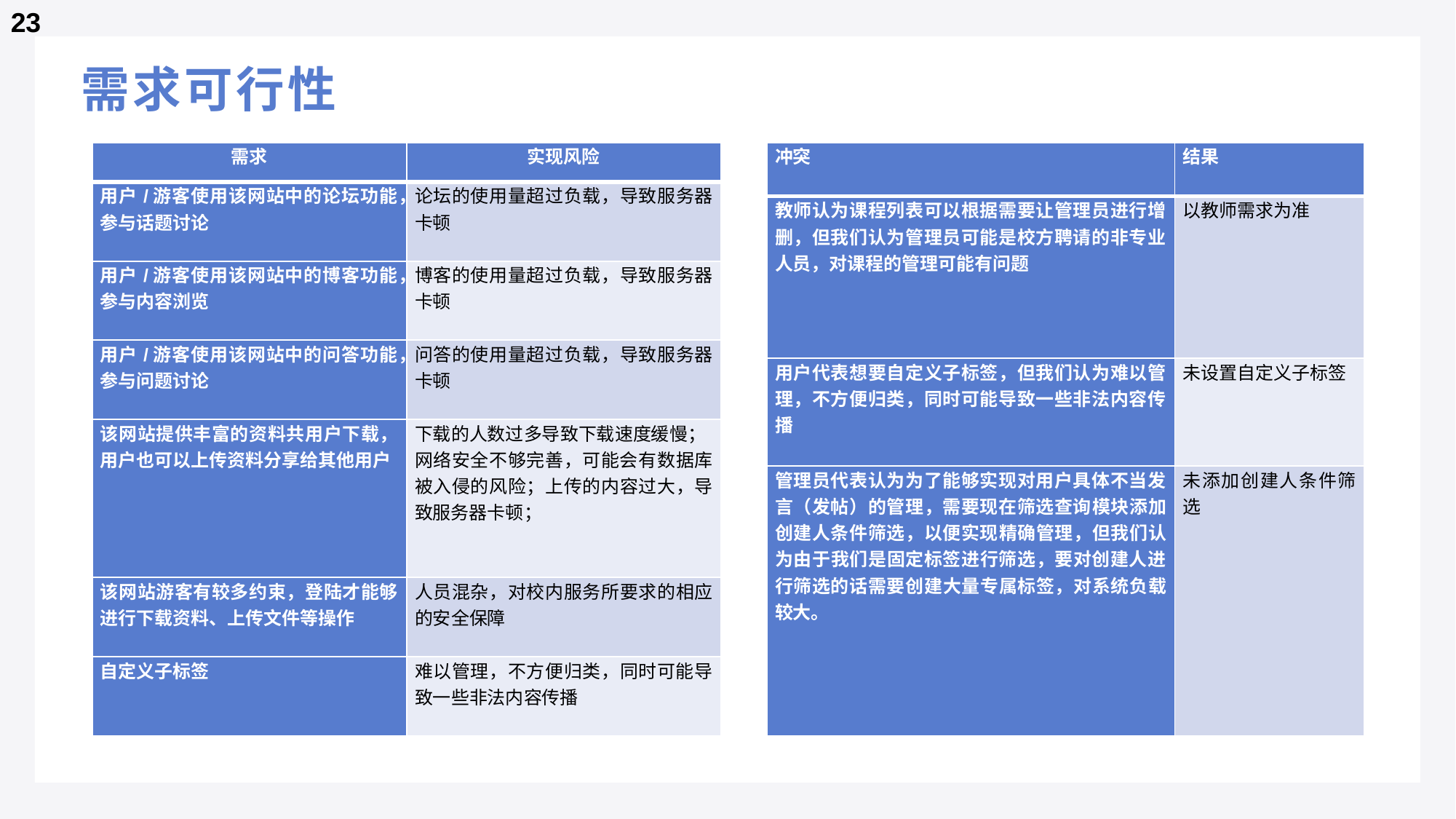

23
# 需求可行性
权力
1.深入用户群体，用户沟通
2.协助、引导用户做出决策
3.作为开发组和用户之间的桥梁
| 需求 | 实现风险 |
| --- | --- |
| 用户/游客使用该网站中的论坛功能，参与话题讨论 | 论坛的使用量超过负载，导致服务器卡顿 |
| 用户/游客使用该网站中的博客功能，参与内容浏览 | 博客的使用量超过负载，导致服务器卡顿 |
| 用户/游客使用该网站中的问答功能，参与问题讨论 | 问答的使用量超过负载，导致服务器卡顿 |
| 该网站提供丰富的资料共用户下载，用户也可以上传资料分享给其他用户 | 下载的人数过多导致下载速度缓慢； 网络安全不够完善，可能会有数据库被入侵的风险；上传的内容过大，导致服务器卡顿； |
| 该网站游客有较多约束，登陆才能够进行下载资料、上传文件等操作 | 人员混杂，对校内服务所要求的相应的安全保障 |
| 自定义子标签 | 难以管理，不方便归类，同时可能导致一些非法内容传播 |
| 冲突 | 结果 |
| --- | --- |
| 教师认为课程列表可以根据需要让管理员进行增删，但我们认为管理员可能是校方聘请的非专业人员，对课程的管理可能有问题 | 以教师需求为准 |
| 用户代表想要自定义子标签，但我们认为难以管理，不方便归类，同时可能导致一些非法内容传播 | 未设置自定义子标签 |
| 管理员代表认为为了能够实现对用户具体不当发言（发帖）的管理，需要现在筛选查询模块添加创建人条件筛选，以便实现精确管理，但我们认为由于我们是固定标签进行筛选，要对创建人进行筛选的话需要创建大量专属标签，对系统负载较大。 | 未添加创建人条件筛选 |
权力
1.提出对项目功能的意见
2.提出对原型设计的意见
3.提出所需要的需求